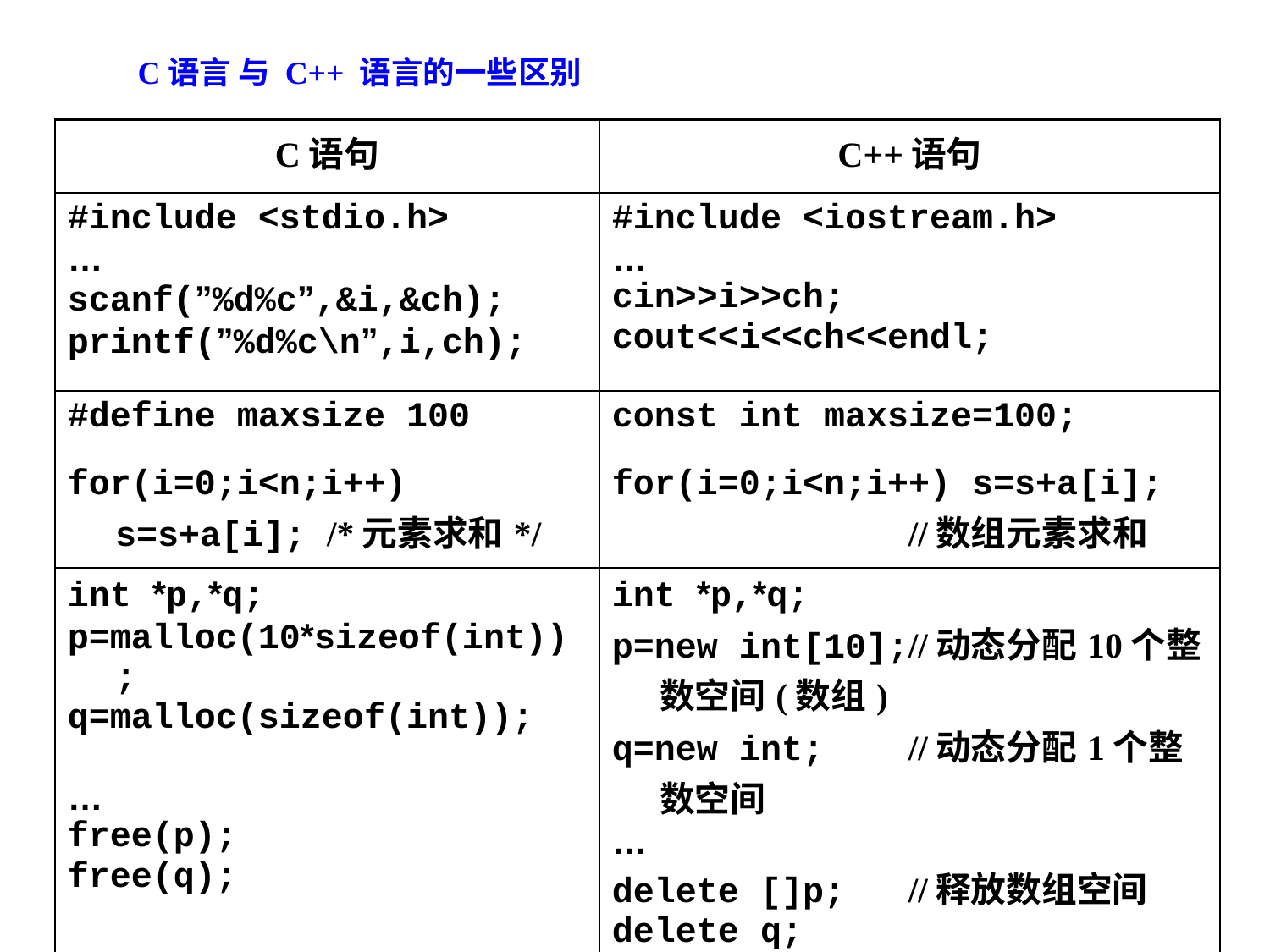

C语言 与 C++ 语言的一些区别
| C语句 | C++语句 |
| --- | --- |
| #include <stdio.h> … scanf(”%d%c”,&i,&ch); printf(”%d%c\n”,i,ch); | #include <iostream.h> … cin>>i>>ch; cout<<i<<ch<<endl; |
| #define maxsize 100 | const int maxsize=100; |
| for(i=0;i<n;i++) s=s+a[i]; /\*元素求和\*/ | for(i=0;i<n;i++) s=s+a[i]; //数组元素求和 |
| int \*p,\*q; p=malloc(10\*sizeof(int)); q=malloc(sizeof(int)); … free(p); free(q); | int \*p,\*q; p=new int[10];//动态分配10个整数空间(数组) q=new int; //动态分配1个整数空间 … delete []p; //释放数组空间 delete q; |